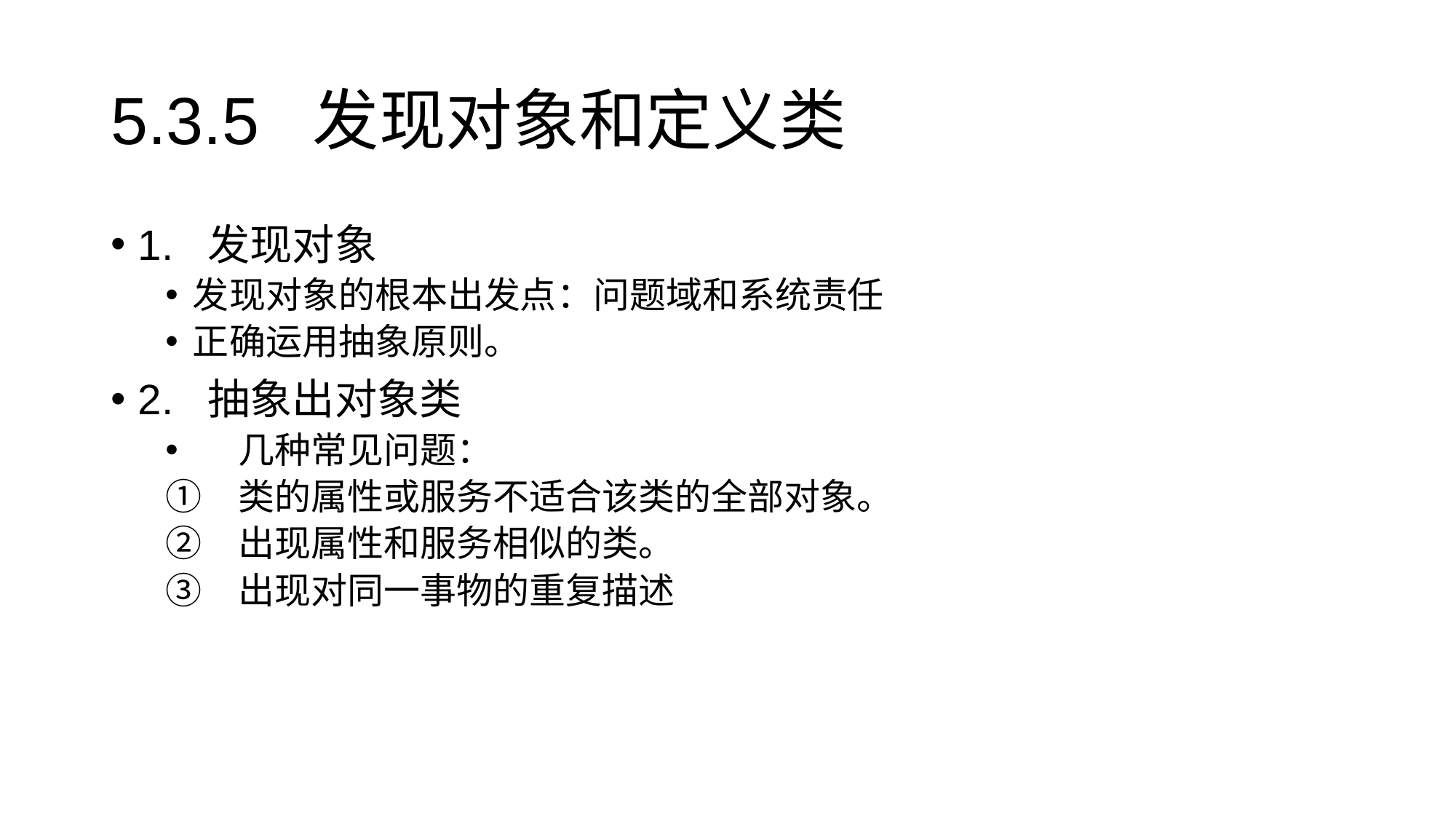

# 5.3.5  发现对象和定义类
1.  发现对象
发现对象的根本出发点：问题域和系统责任
正确运用抽象原则。
2.  抽象出对象类
几种常见问题：
类的属性或服务不适合该类的全部对象。
出现属性和服务相似的类。
出现对同一事物的重复描述